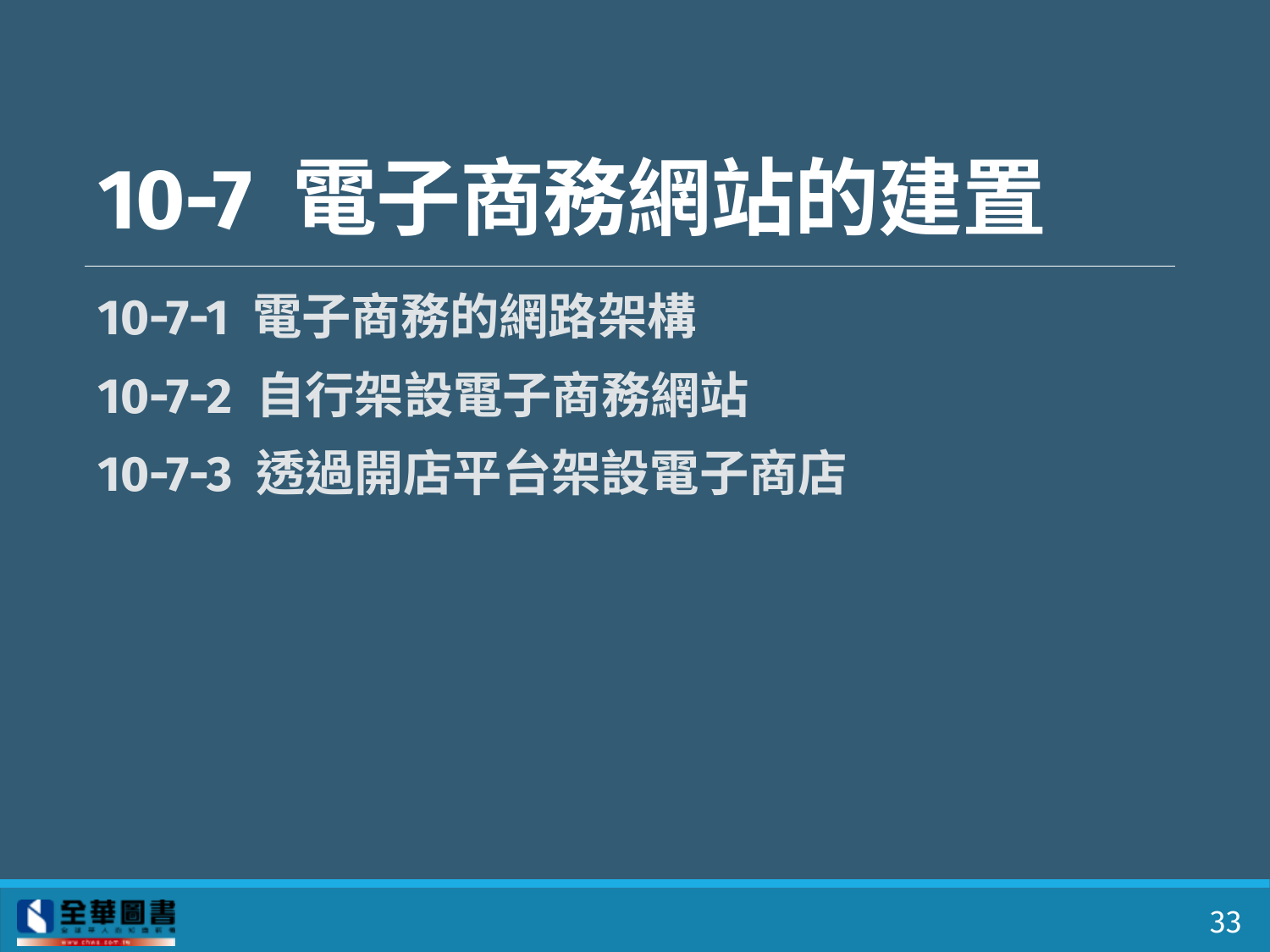

# 10-7 電子商務網站的建置
10-7-1 電子商務的網路架構
10-7-2 自行架設電子商務網站
10-7-3 透過開店平台架設電子商店
33